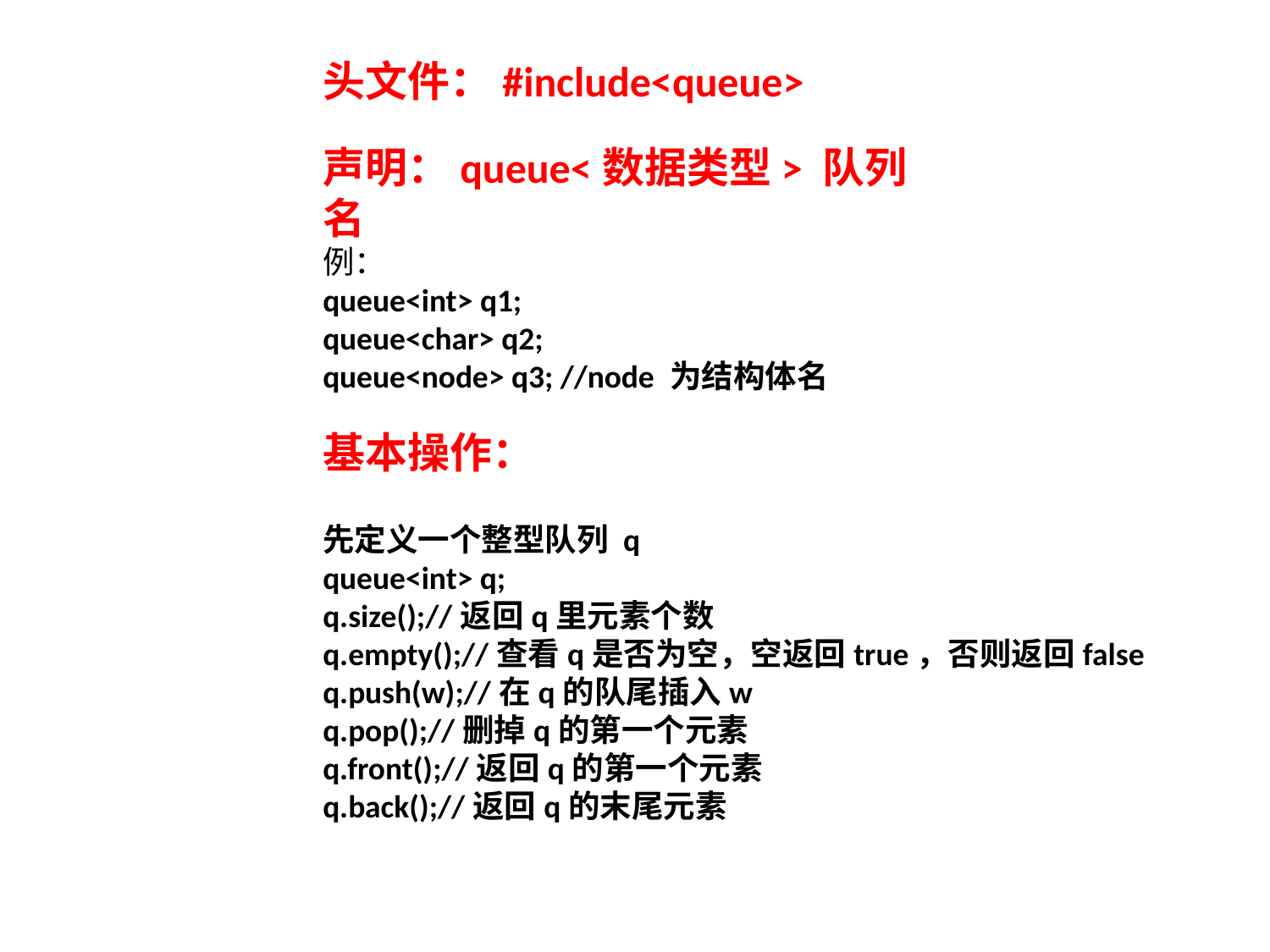

头文件：#include<queue>
声明：queue<数据类型> 队列名
例：
queue<int> q1;
queue<char> q2;
queue<node> q3; //node 为结构体名
基本操作：
先定义一个整型队列 q
queue<int> q;
q.size();//返回q里元素个数
q.empty();//查看q是否为空，空返回true，否则返回false
q.push(w);//在q的队尾插入w
q.pop();//删掉q的第一个元素
q.front();//返回q的第一个元素
q.back();//返回q的末尾元素